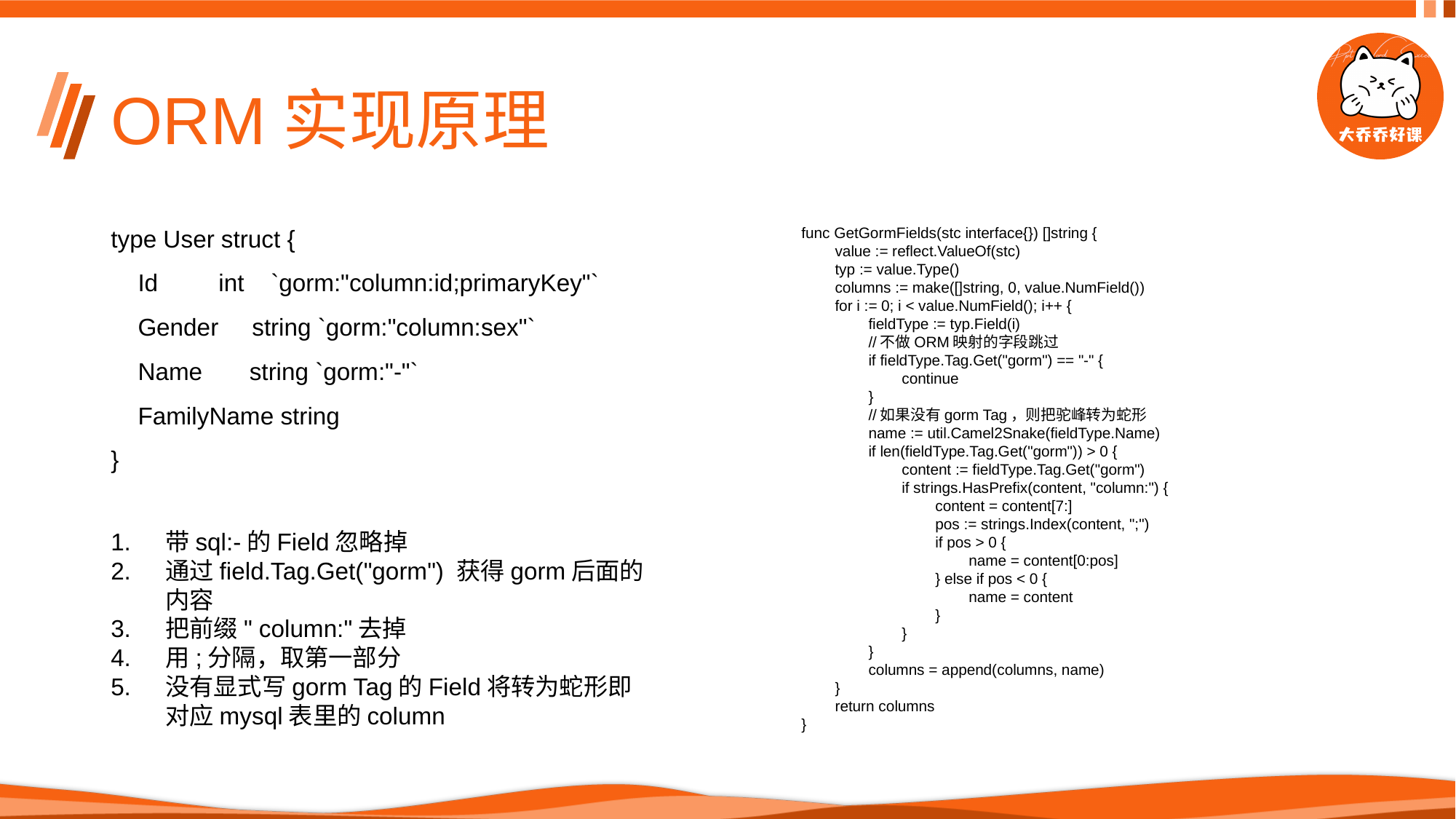

# ORM实现原理
type User struct {
    Id         int    `gorm:"column:id;primaryKey"`
    Gender     string `gorm:"column:sex"`
    Name       string `gorm:"-"`
    FamilyName string
}
func GetGormFields(stc interface{}) []string {
        value := reflect.ValueOf(stc)
        typ := value.Type()
        columns := make([]string, 0, value.NumField())
        for i := 0; i < value.NumField(); i++ {
                fieldType := typ.Field(i)
                //不做ORM映射的字段跳过
                if fieldType.Tag.Get("gorm") == "-" {
                        continue
                }
                //如果没有gorm Tag，则把驼峰转为蛇形
                name := util.Camel2Snake(fieldType.Name)
                if len(fieldType.Tag.Get("gorm")) > 0 {
                        content := fieldType.Tag.Get("gorm")
                        if strings.HasPrefix(content, "column:") {
                                content = content[7:]
                                pos := strings.Index(content, ";")
                                if pos > 0 {
                                        name = content[0:pos]
                                } else if pos < 0 {
                                        name = content
                                }
                        }
                }
                columns = append(columns, name)
        }
        return columns
}
带sql:-的Field忽略掉
通过field.Tag.Get("gorm") 获得gorm后面的内容
把前缀" column:"去掉
用;分隔，取第一部分
没有显式写gorm Tag的Field将转为蛇形即对应mysql表里的column